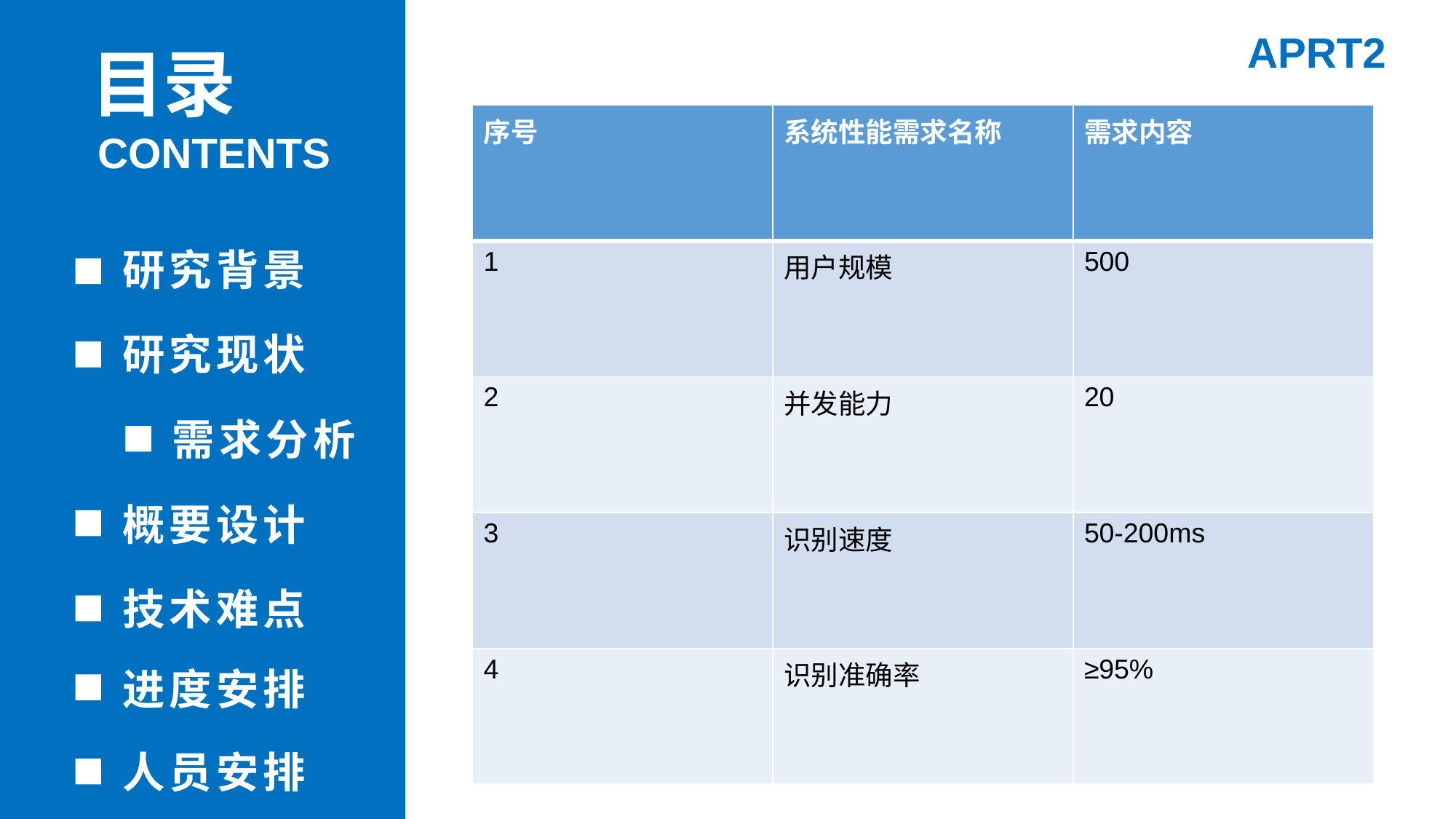

APRT2
目录
CONTENTS
| 序号 | 系统性能需求名称 | 需求内容 |
| --- | --- | --- |
| 1 | 用户规模 | 500 |
| 2 | 并发能力 | 20 |
| 3 | 识别速度 | 50-200ms |
| 4 | 识别准确率 | ≥95% |
研究背景

研究现状

需求分析

概要设计

技术难点

进度安排

人员安排